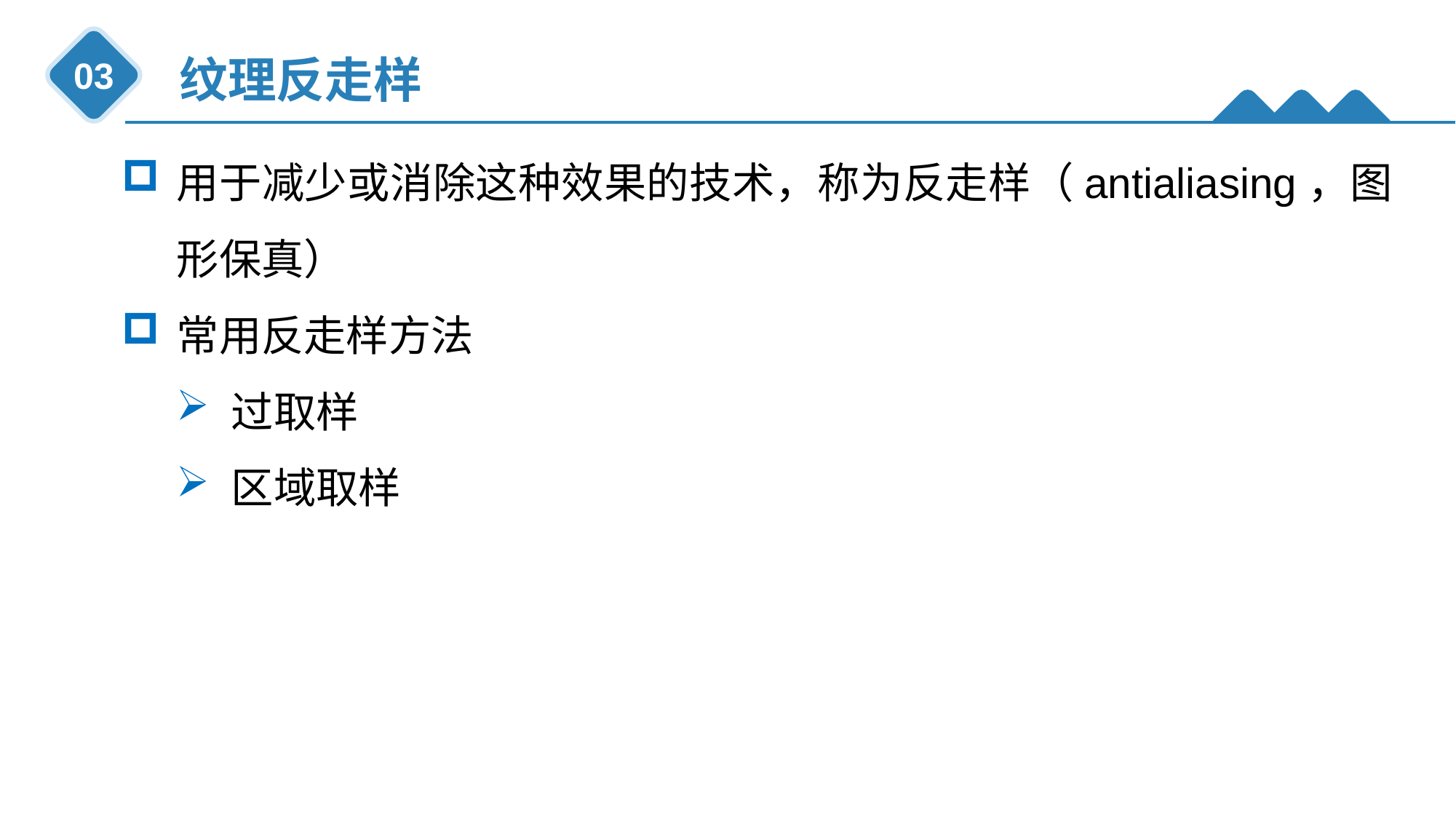

纹理反走样
03

用于减少或消除这种效果的技术，称为反走样（antialiasing，图形保真）
常用反走样方法
过取样
区域取样